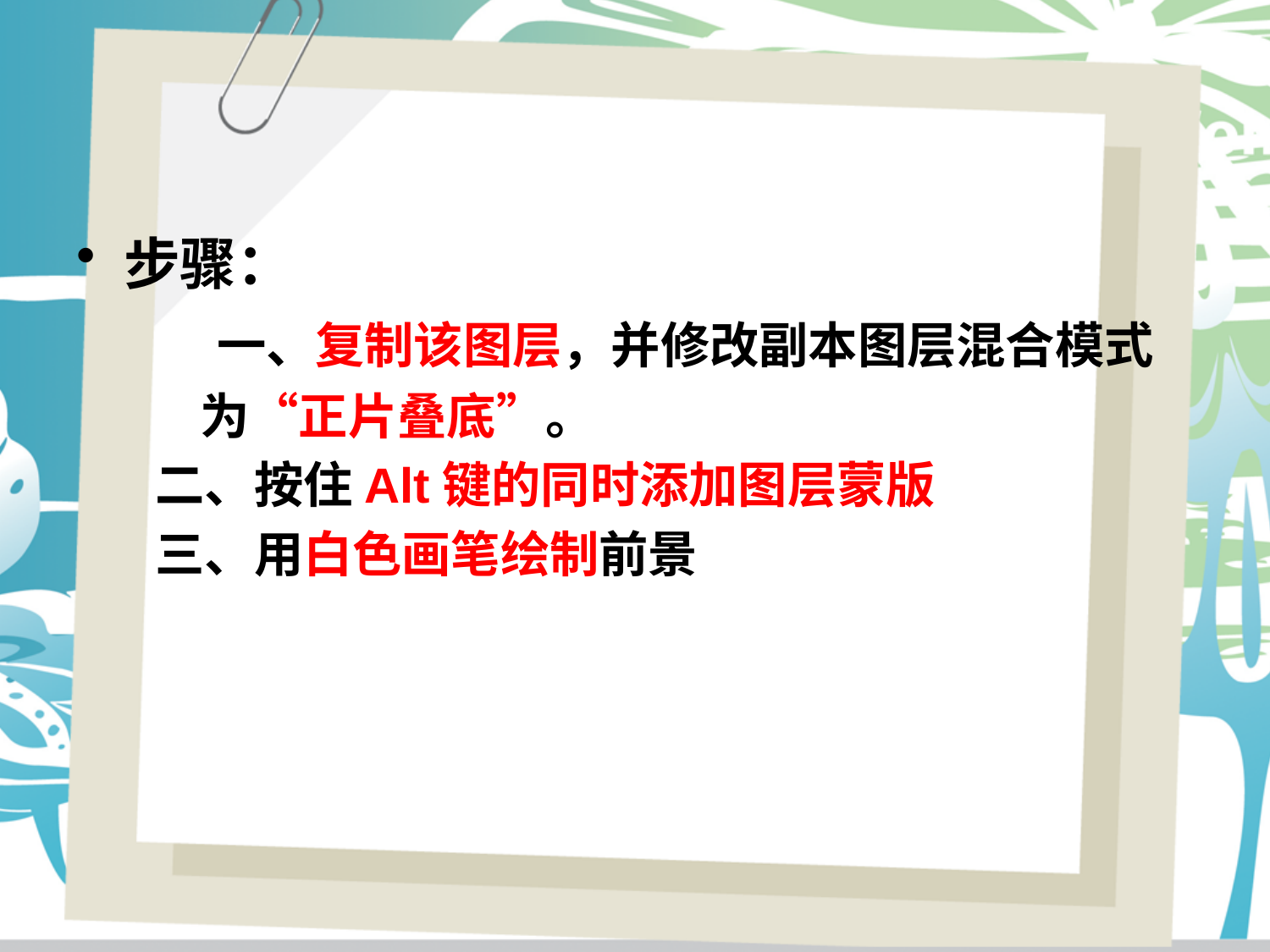

#
步骤：
          一、复制该图层，并修改副本图层混合模式
          为“正片叠底”。
      二、按住Alt键的同时添加图层蒙版
      三、用白色画笔绘制前景